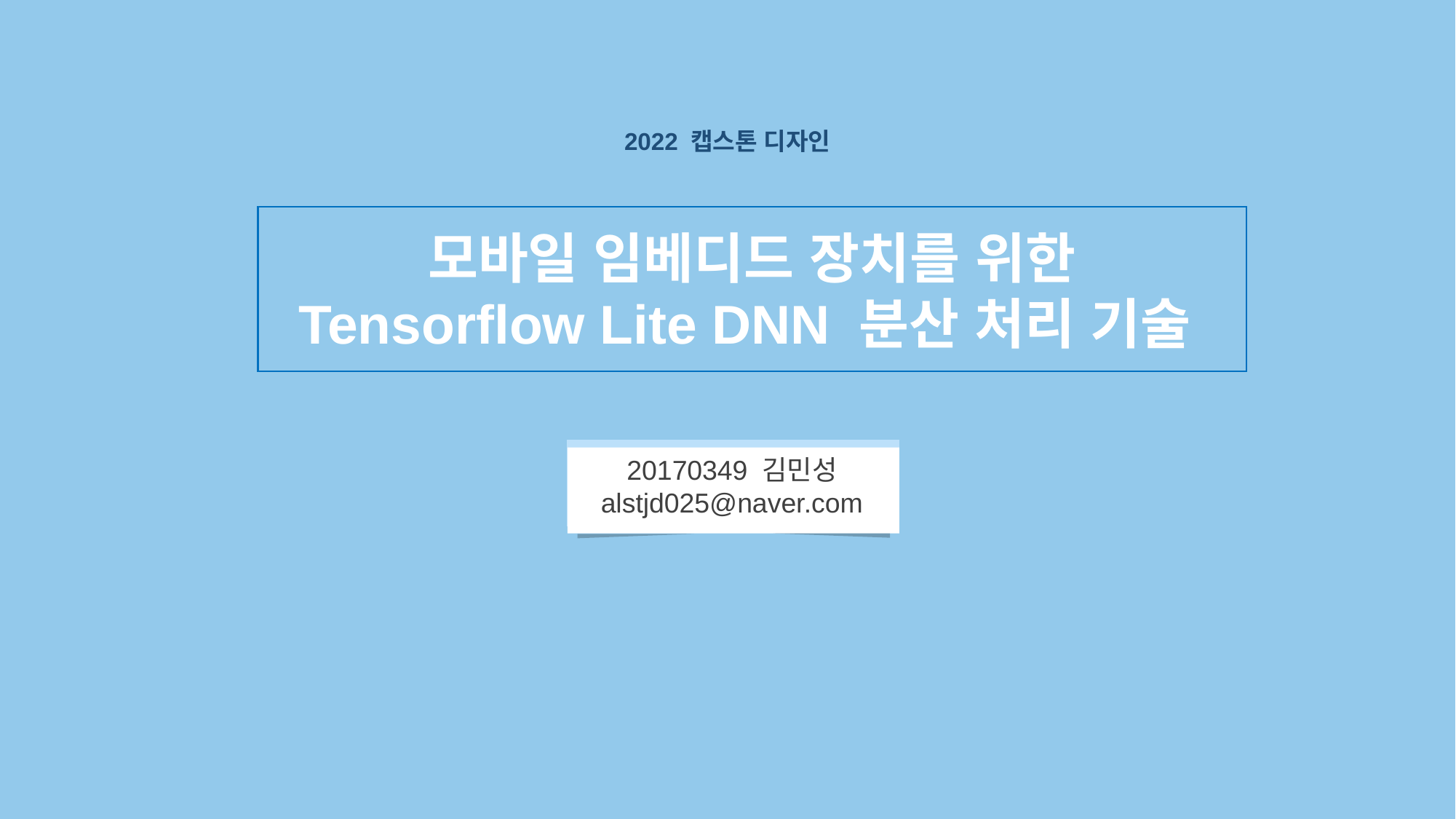

2022 캡스톤 디자인
모바일 임베디드 장치를 위한
Tensorflow Lite DNN 분산 처리 기술
20170349 김민성
alstjd025@naver.com